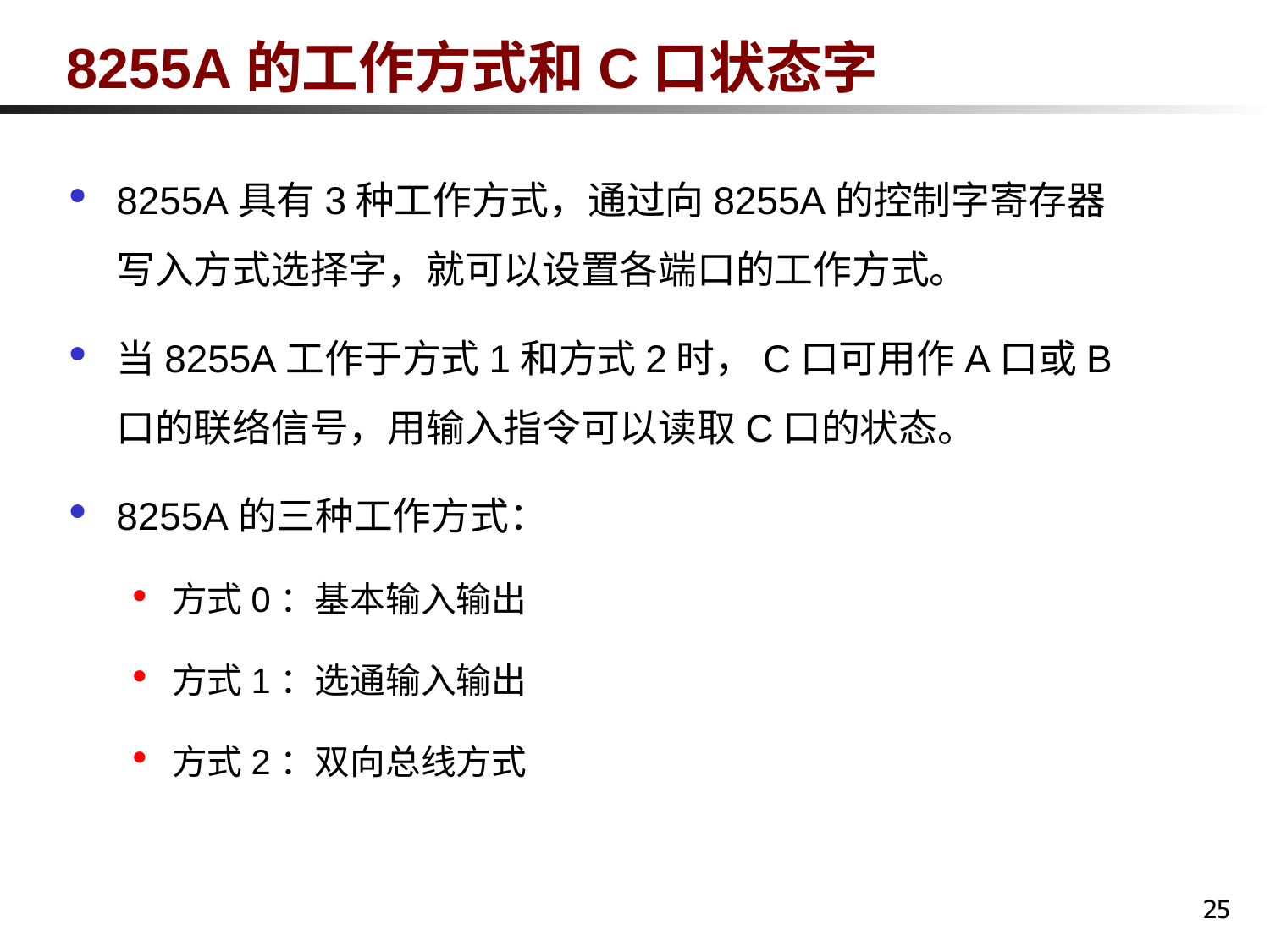

# 8255A的工作方式和C口状态字
8255A具有3种工作方式，通过向8255A的控制字寄存器写入方式选择字，就可以设置各端口的工作方式。
当8255A工作于方式1和方式2时，C口可用作A口或B口的联络信号，用输入指令可以读取C口的状态。
8255A的三种工作方式：
方式0：基本输入输出
方式1：选通输入输出
方式2：双向总线方式
25